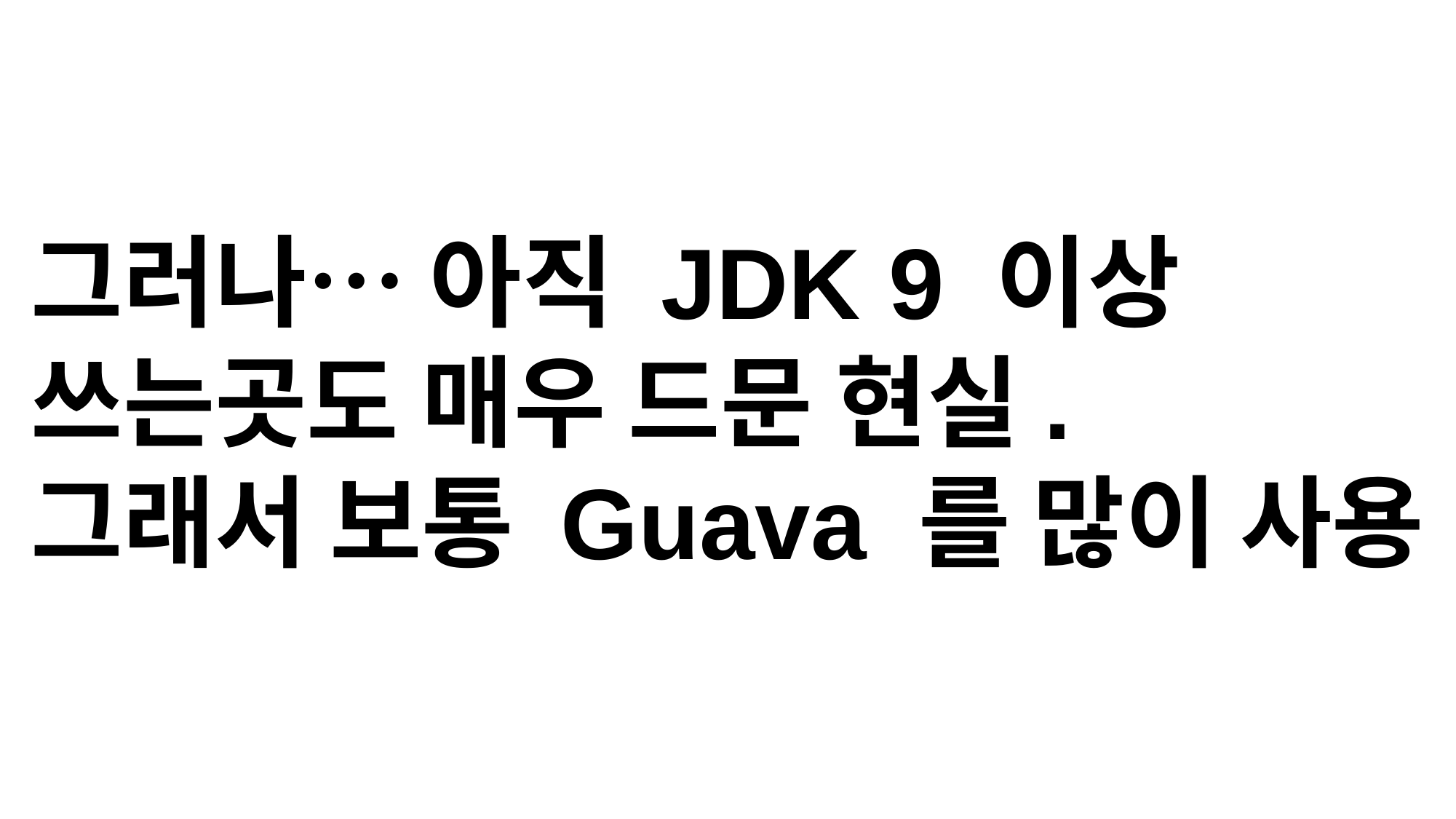

그러나… 아직 JDK 9 이상
쓰는곳도 매우 드문 현실.
그래서 보통 Guava 를 많이 사용